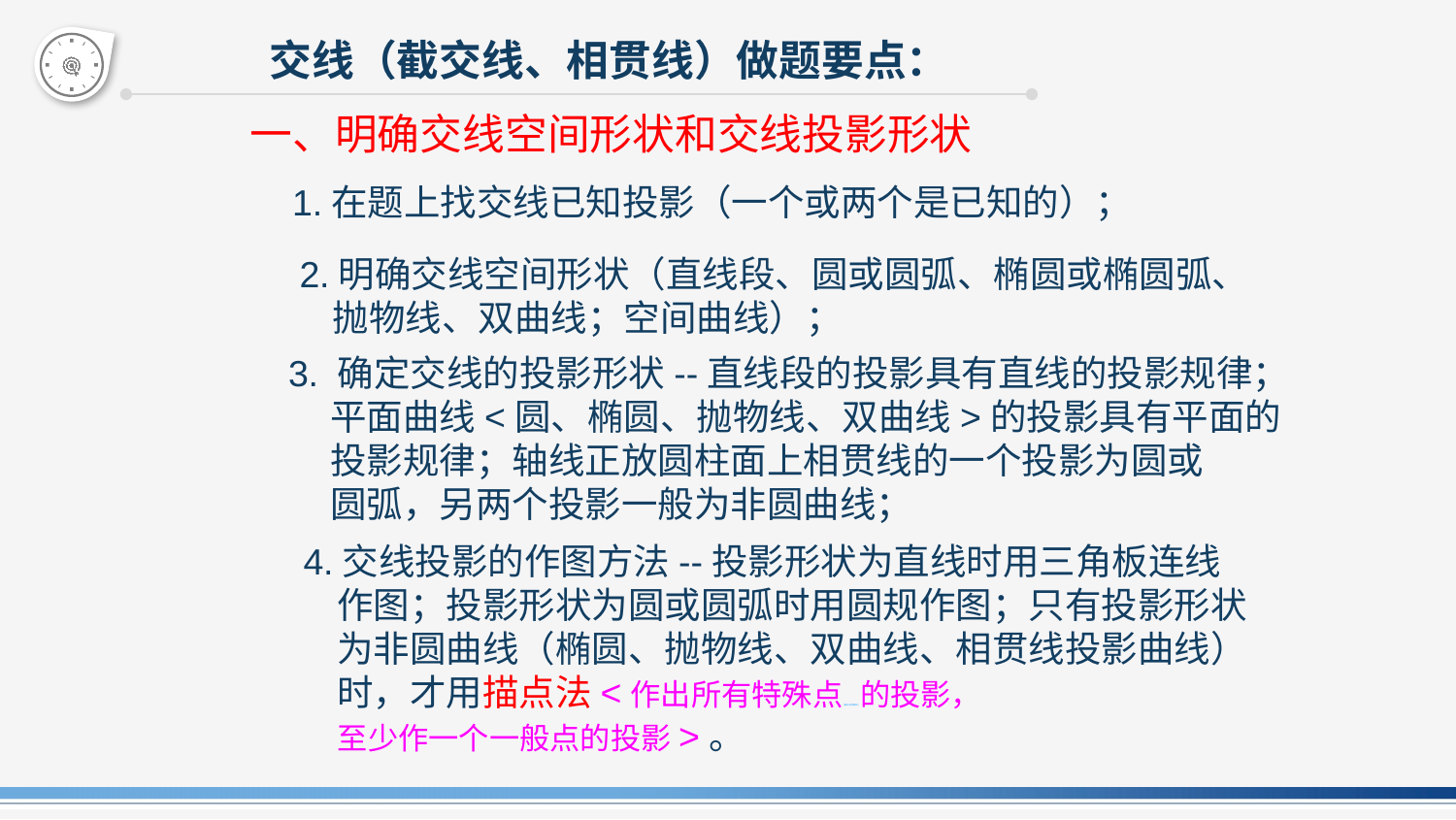

交线（截交线、相贯线）做题要点：
一、明确交线空间形状和交线投影形状
1.在题上找交线已知投影（一个或两个是已知的）；
2.明确交线空间形状（直线段、圆或圆弧、椭圆或椭圆弧、
   抛物线、双曲线；空间曲线）；
3. 确定交线的投影形状--直线段的投影具有直线的投影规律；
    平面曲线<圆、椭圆、抛物线、双曲线>的投影具有平面的
    投影规律；轴线正放圆柱面上相贯线的一个投影为圆或
    圆弧，另两个投影一般为非圆曲线；
4.交线投影的作图方法--投影形状为直线时用三角板连线
   作图；投影形状为圆或圆弧时用圆规作图；只有投影形状
   为非圆曲线（椭圆、抛物线、双曲线、相贯线投影曲线）
   时，才用描点法<作出所有特殊点（最多三类特殊点）的投影，
    至少作一个一般点的投影>。